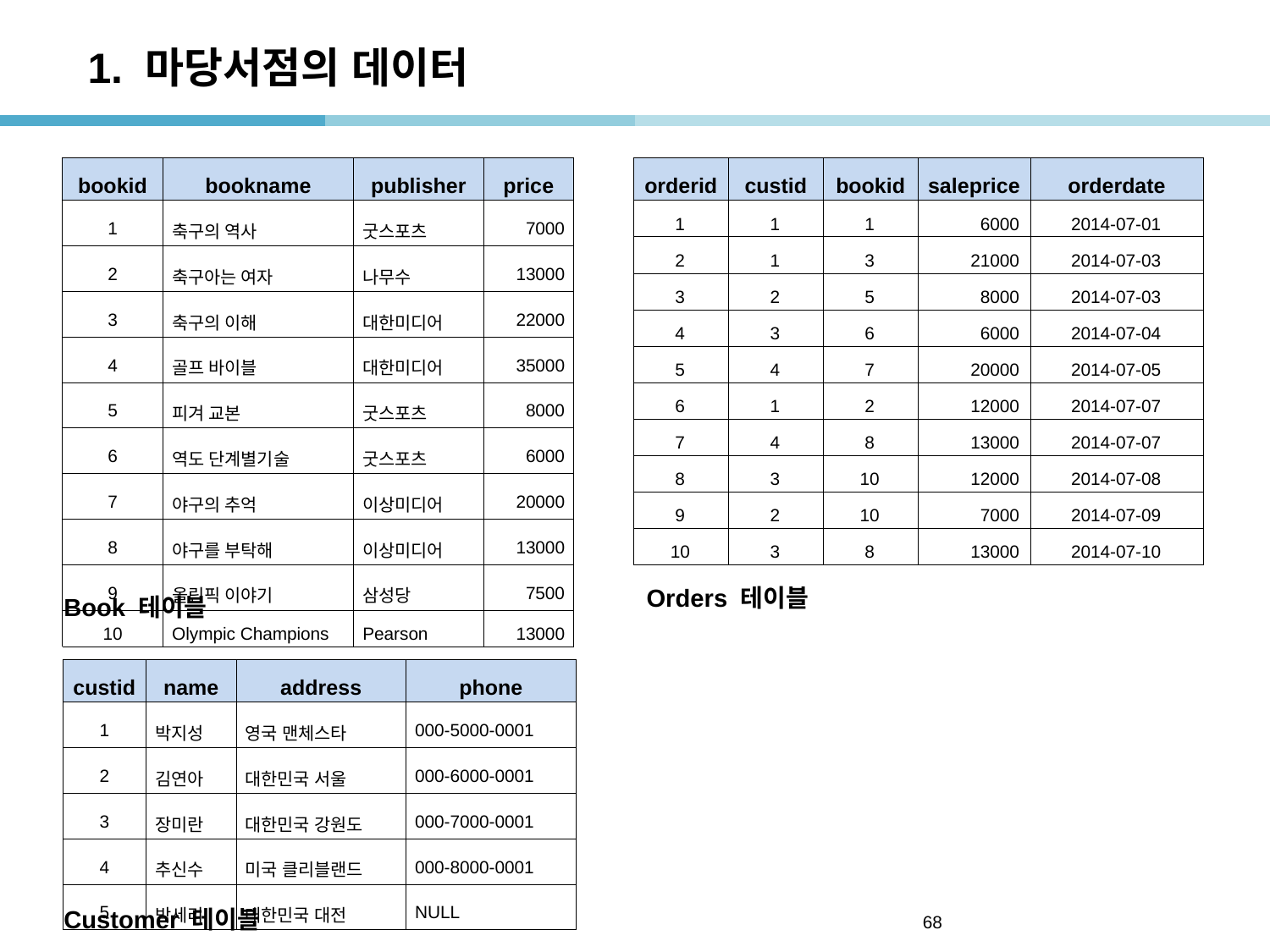

# 1. 마당서점의 데이터
| bookid | bookname | publisher | price |
| --- | --- | --- | --- |
| 1 | 축구의 역사 | 굿스포츠 | 7000 |
| 2 | 축구아는 여자 | 나무수 | 13000 |
| 3 | 축구의 이해 | 대한미디어 | 22000 |
| 4 | 골프 바이블 | 대한미디어 | 35000 |
| 5 | 피겨 교본 | 굿스포츠 | 8000 |
| 6 | 역도 단계별기술 | 굿스포츠 | 6000 |
| 7 | 야구의 추억 | 이상미디어 | 20000 |
| 8 | 야구를 부탁해 | 이상미디어 | 13000 |
| 9 | 올림픽 이야기 | 삼성당 | 7500 |
| 10 | Olympic Champions | Pearson | 13000 |
| orderid | custid | bookid | saleprice | orderdate |
| --- | --- | --- | --- | --- |
| 1 | 1 | 1 | 6000 | 2014-07-01 |
| 2 | 1 | 3 | 21000 | 2014-07-03 |
| 3 | 2 | 5 | 8000 | 2014-07-03 |
| 4 | 3 | 6 | 6000 | 2014-07-04 |
| 5 | 4 | 7 | 20000 | 2014-07-05 |
| 6 | 1 | 2 | 12000 | 2014-07-07 |
| 7 | 4 | 8 | 13000 | 2014-07-07 |
| 8 | 3 | 10 | 12000 | 2014-07-08 |
| 9 | 2 | 10 | 7000 | 2014-07-09 |
| 10 | 3 | 8 | 13000 | 2014-07-10 |
Orders 테이블
Book 테이블
| custid | name | address | phone |
| --- | --- | --- | --- |
| 1 | 박지성 | 영국 맨체스타 | 000-5000-0001 |
| 2 | 김연아 | 대한민국 서울 | 000-6000-0001 |
| 3 | 장미란 | 대한민국 강원도 | 000-7000-0001 |
| 4 | 추신수 | 미국 클리블랜드 | 000-8000-0001 |
| 5 | 박세리 | 대한민국 대전 | NULL |
Customer 테이블
68